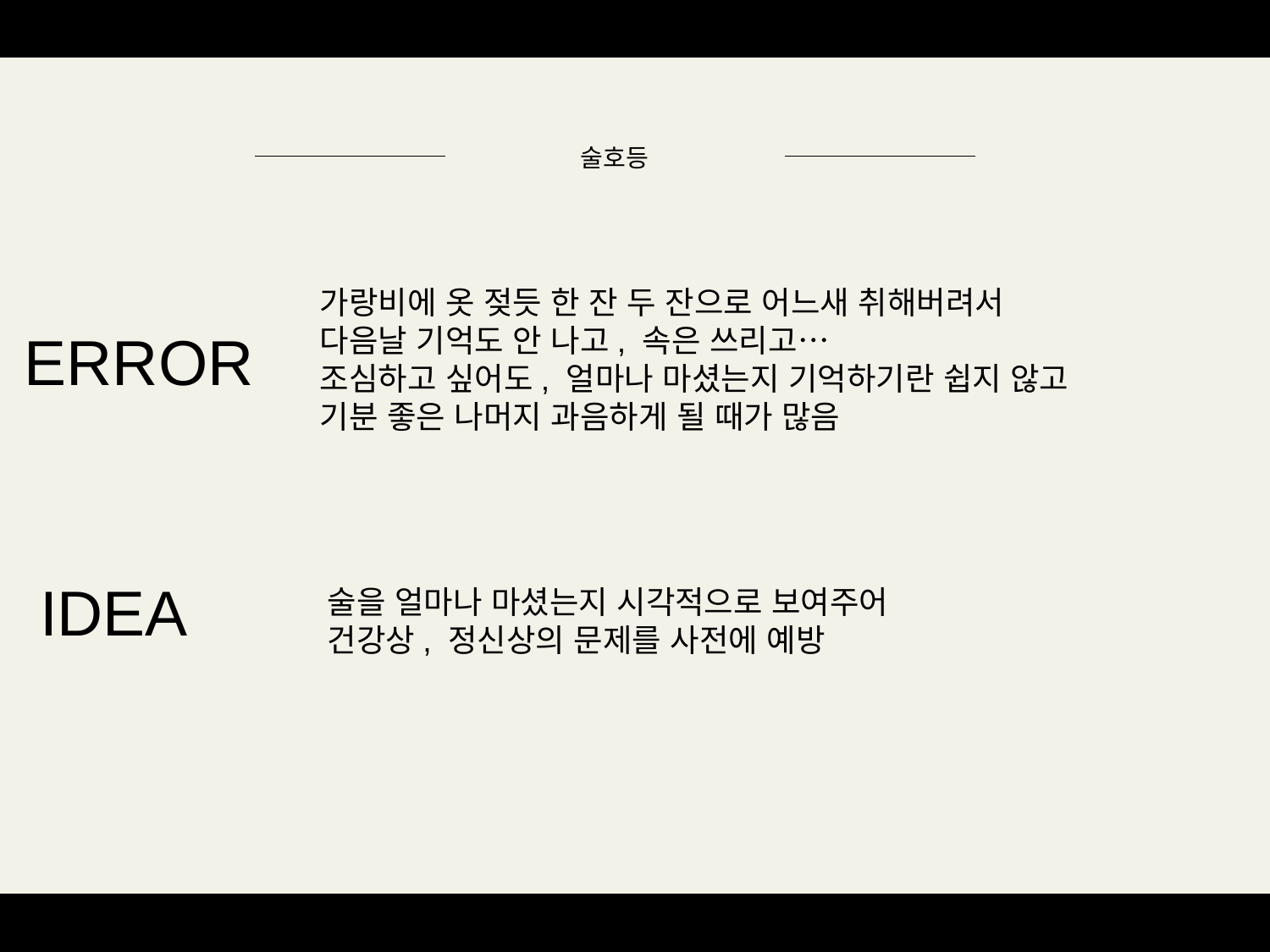

술호등
가랑비에 옷 젖듯 한 잔 두 잔으로 어느새 취해버려서
다음날 기억도 안 나고, 속은 쓰리고…
조심하고 싶어도, 얼마나 마셨는지 기억하기란 쉽지 않고
기분 좋은 나머지 과음하게 될 때가 많음
ERROR
IDEA
술을 얼마나 마셨는지 시각적으로 보여주어
건강상, 정신상의 문제를 사전에 예방